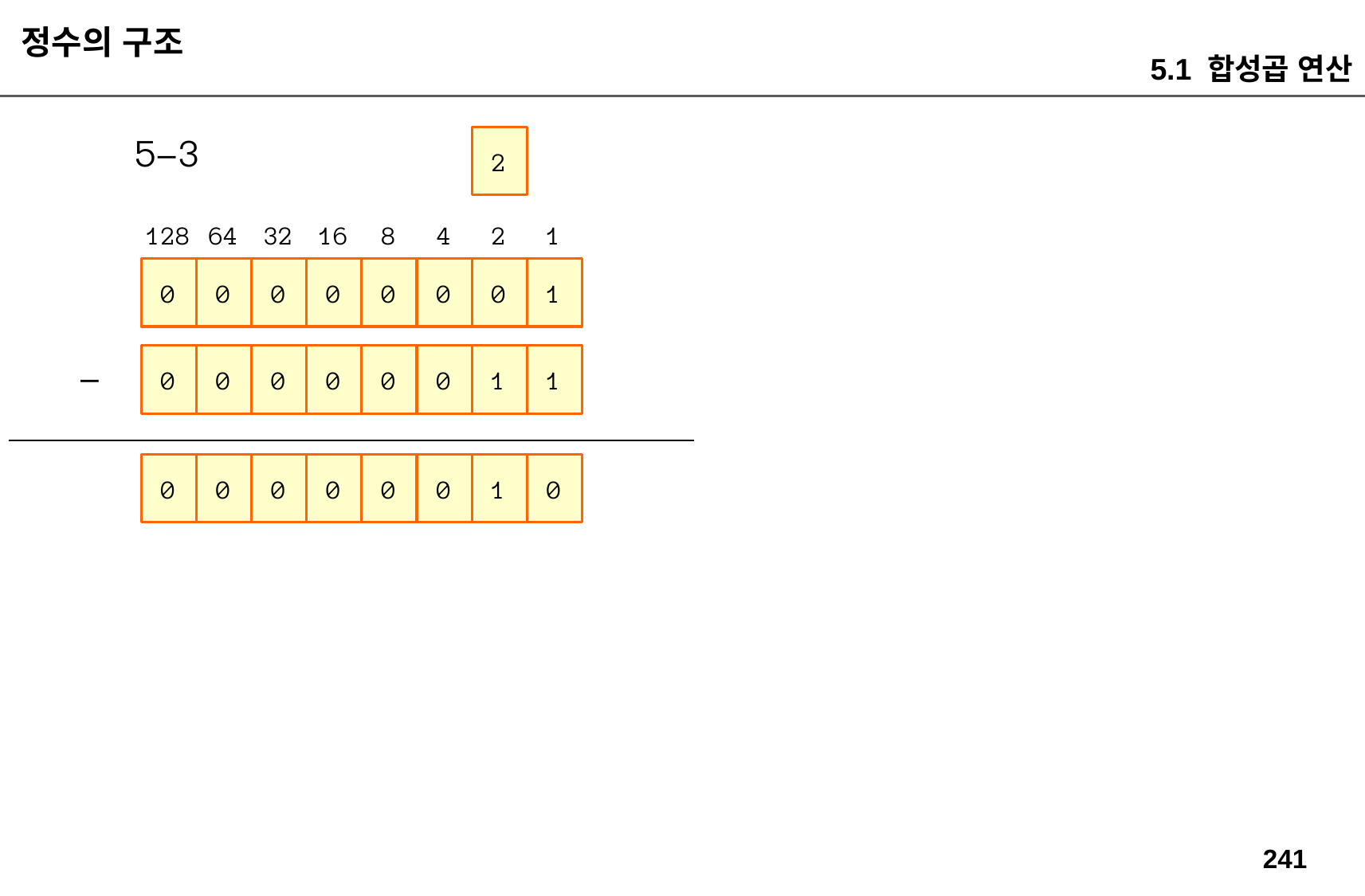

정수의 구조
5.1 합성곱 연산
5-3
2
128
64
32
16
8
4
2
1
0
0
0
0
0
0
0
1
-
0
0
0
0
0
0
1
1
0
0
0
0
0
0
1
0